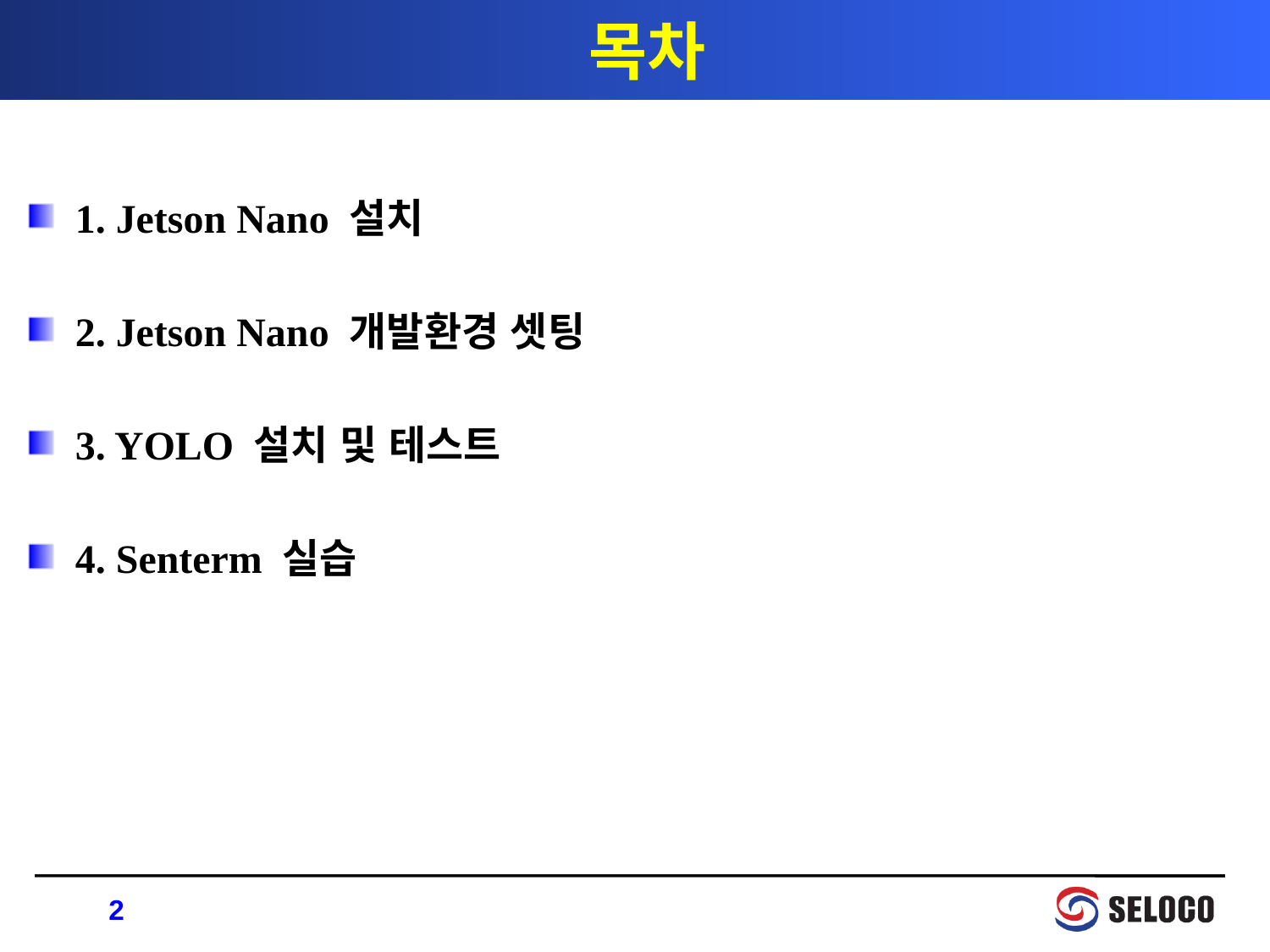

# 목차

1. Jetson Nano 설치

2. Jetson Nano 개발환경 셋팅

3. YOLO 설치 및 테스트

4. Senterm 실습

2